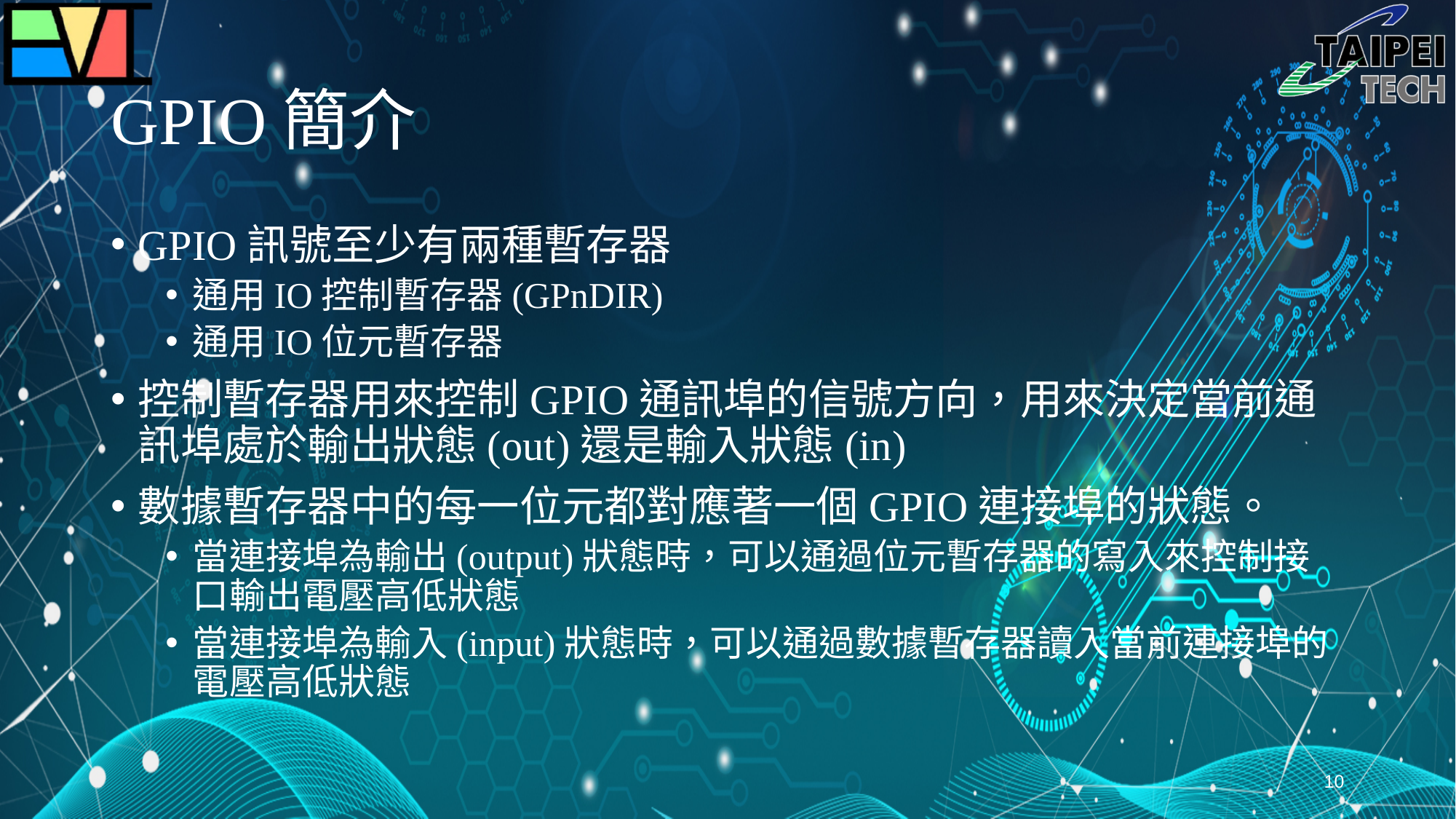

# GPIO簡介
GPIO訊號至少有兩種暫存器
通用IO控制暫存器(GPnDIR)
通用IO位元暫存器
控制暫存器用來控制GPIO通訊埠的信號方向，用來決定當前通訊埠處於輸出狀態(out)還是輸入狀態(in)
數據暫存器中的每一位元都對應著一個GPIO連接埠的狀態。
當連接埠為輸出(output)狀態時，可以通過位元暫存器的寫入來控制接口輸出電壓高低狀態
當連接埠為輸入(input)狀態時，可以通過數據暫存器讀入當前連接埠的電壓高低狀態
10